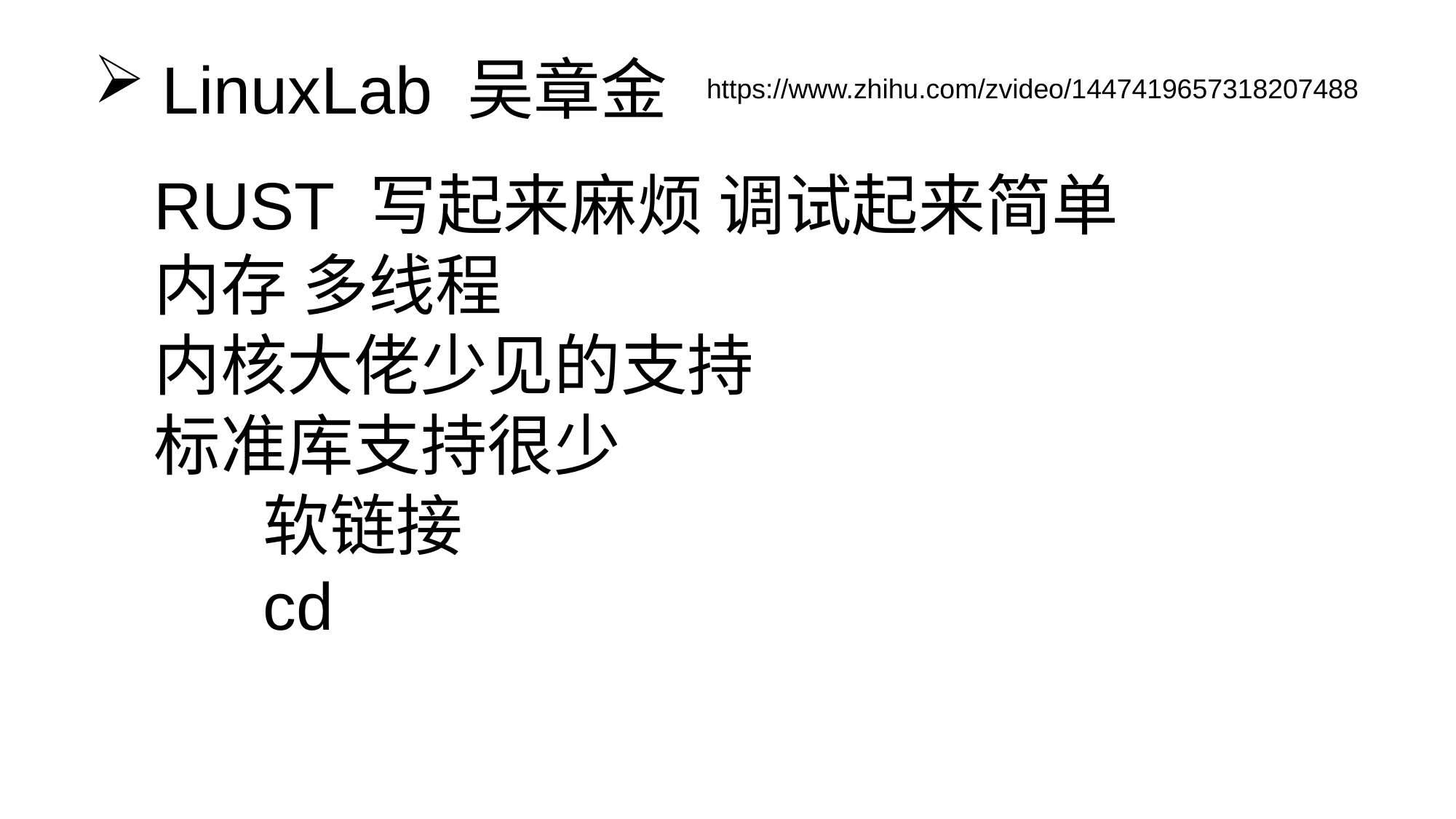

LinuxLab 吴章金
https://www.zhihu.com/zvideo/1447419657318207488
RUST 写起来麻烦 调试起来简单
内存 多线程
内核大佬少见的支持
标准库支持很少
	软链接
	cd